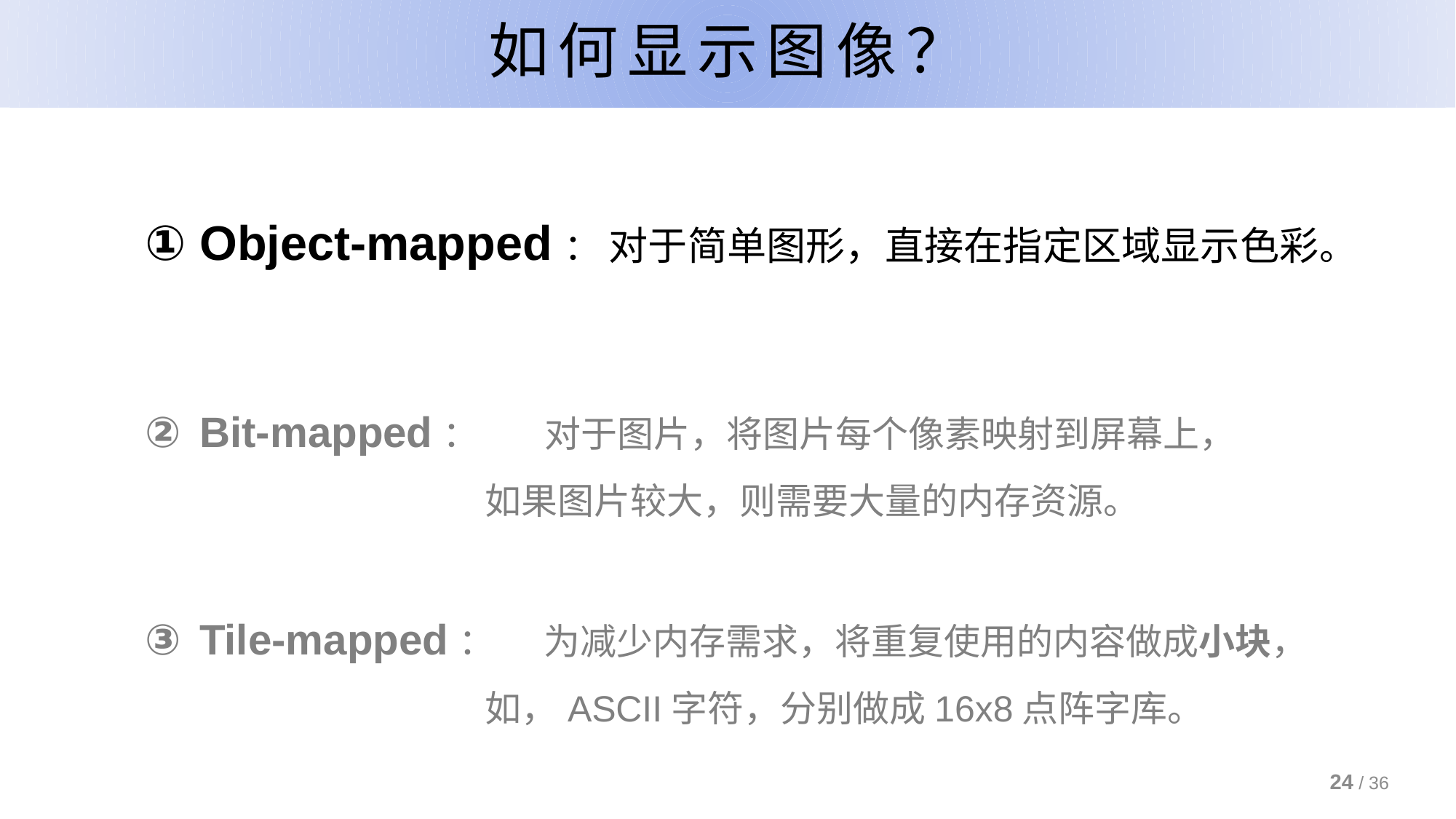

# 如何显示图像？
Object-mapped： 对于简单图形，直接在指定区域显示色彩。
Bit-mapped：        对于图片，将图片每个像素映射到屏幕上，
                                   如果图片较大，则需要大量的内存资源。
Tile-mapped：      为减少内存需求，将重复使用的内容做成小块，
                                   如，ASCII字符，分别做成16x8点阵字库。

24 / 36